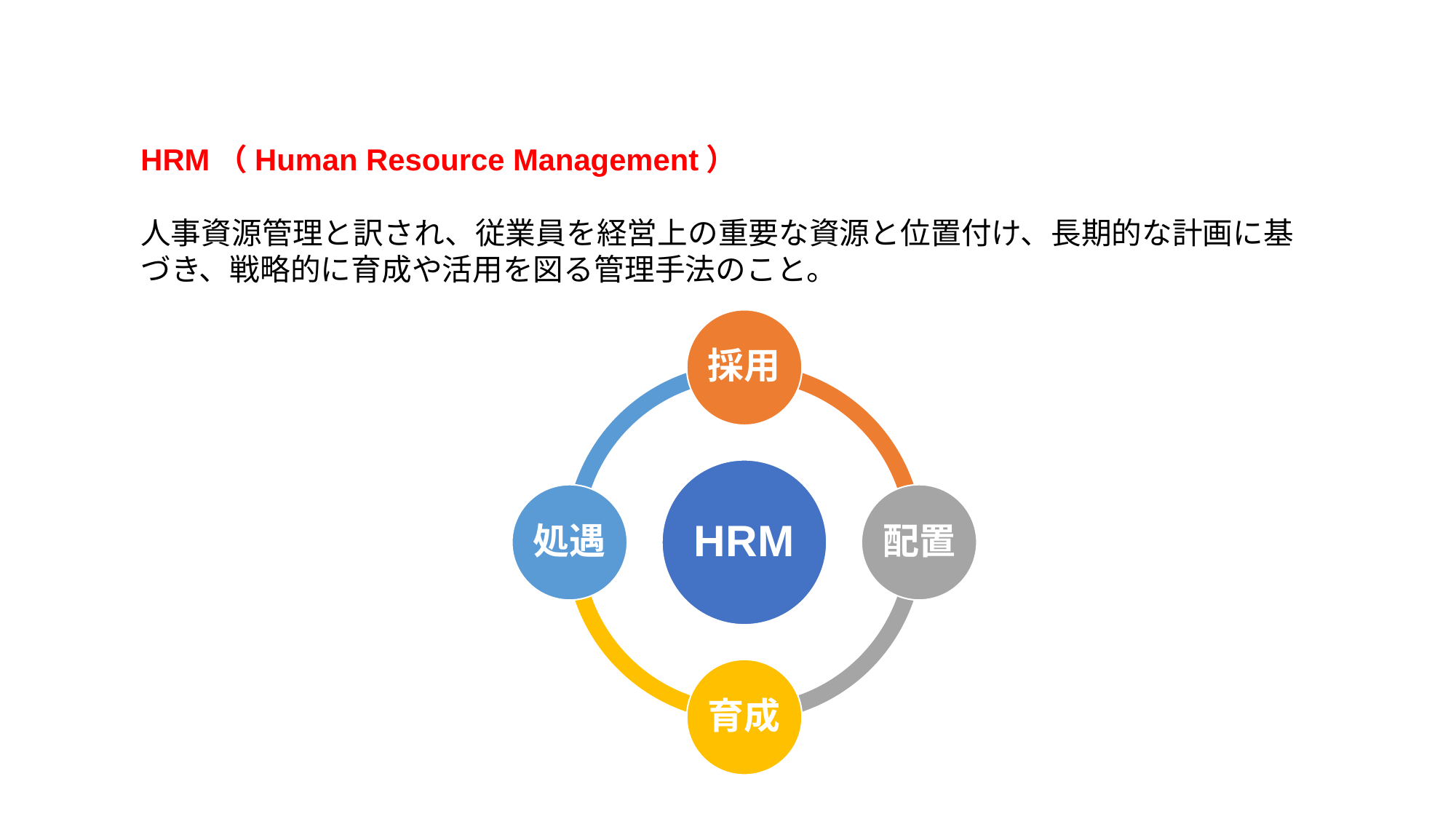

HRM（Human Resource Management）

人事資源管理と訳され、従業員を経営上の重要な資源と位置付け、長期的な計画に基づき、戦略的に育成や活用を図る管理手法のこと。
HRM
採用
配置
育成
処遇